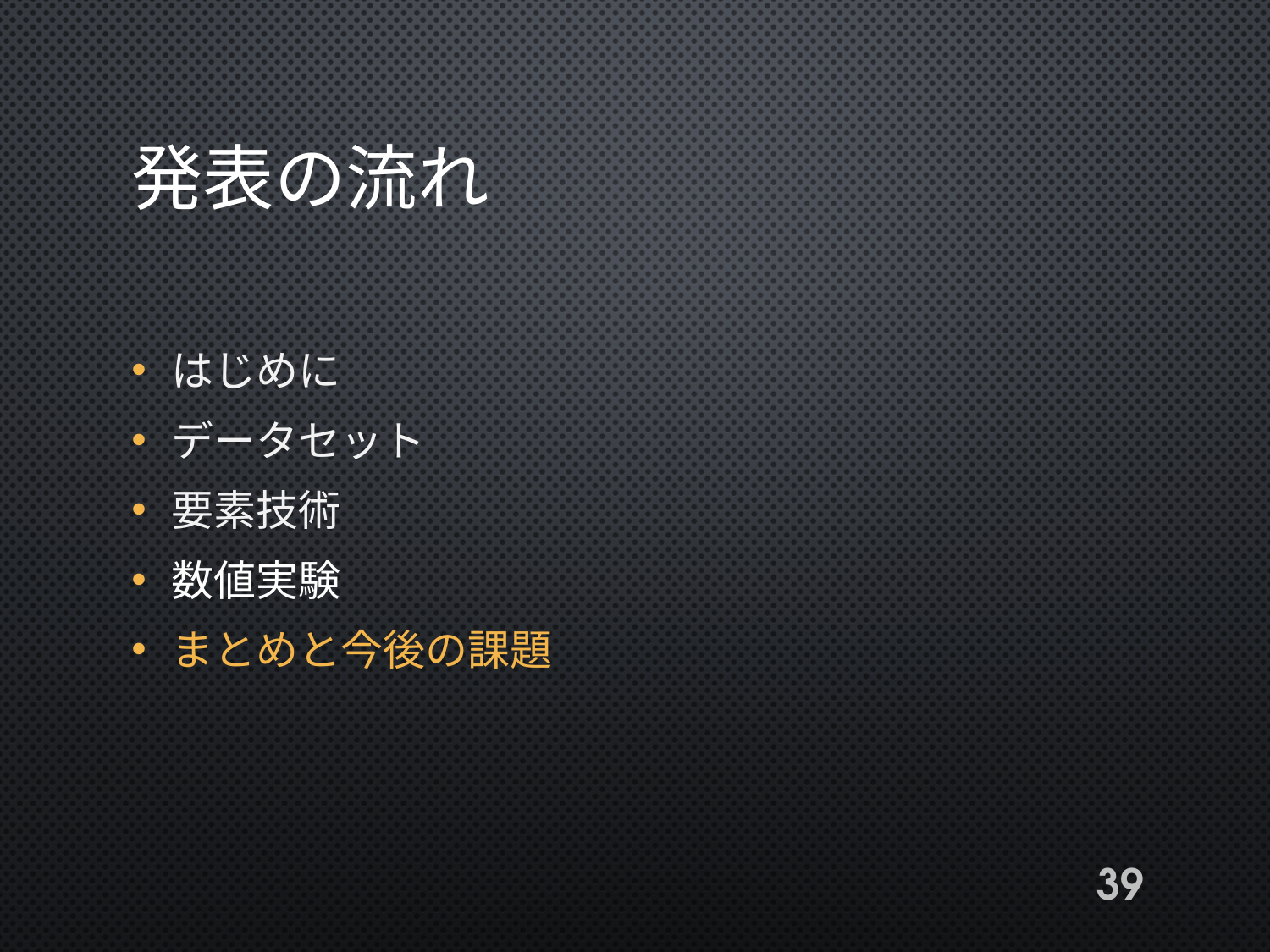

# 発表の流れ
はじめに
データセット
要素技術
数値実験
まとめと今後の課題
39